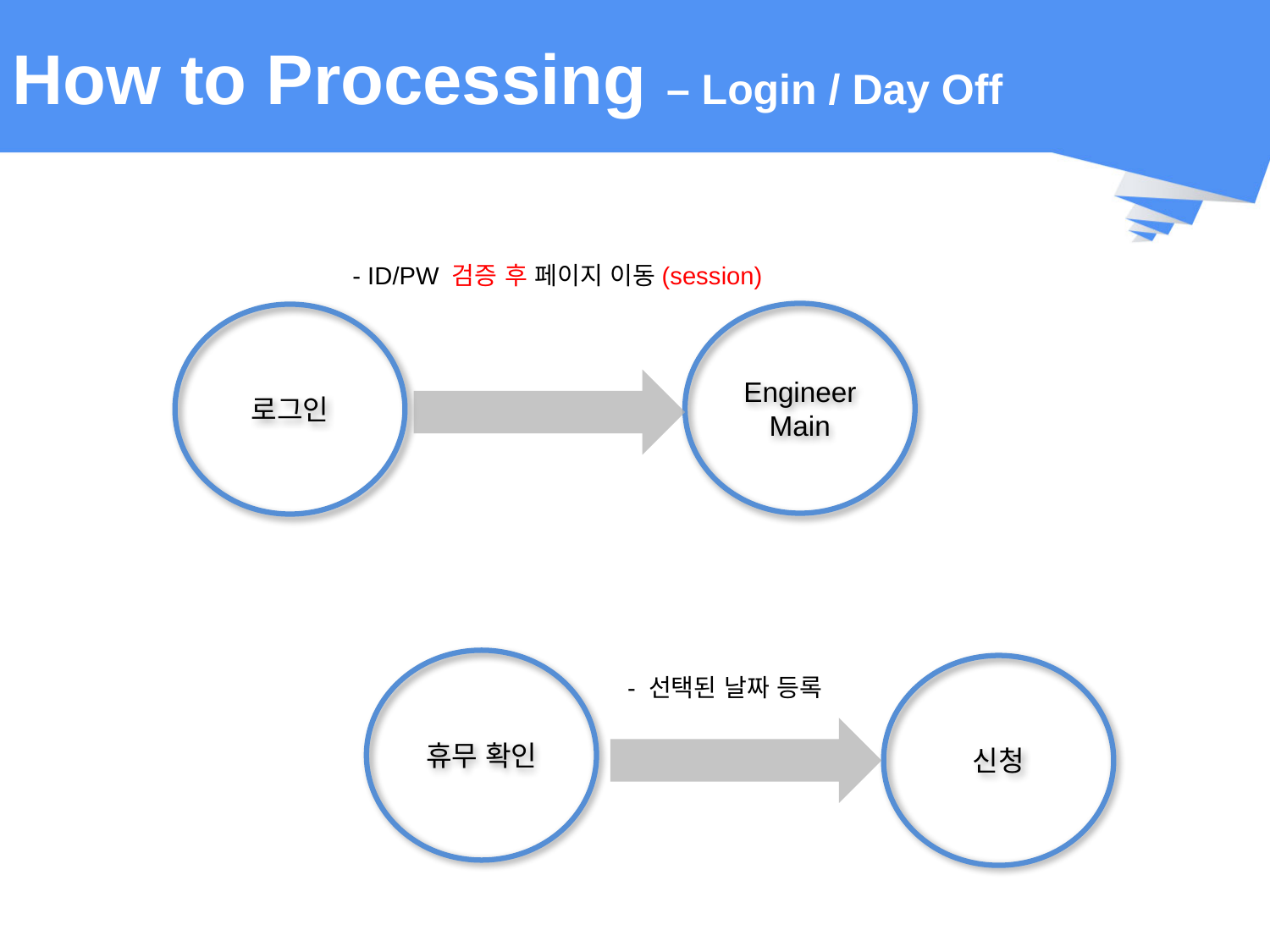

# How to Processing – Login / Day Off
- ID/PW 검증 후 페이지 이동(session)
Engineer Main
로그인

휴무 확인
신청
- 선택된 날짜 등록